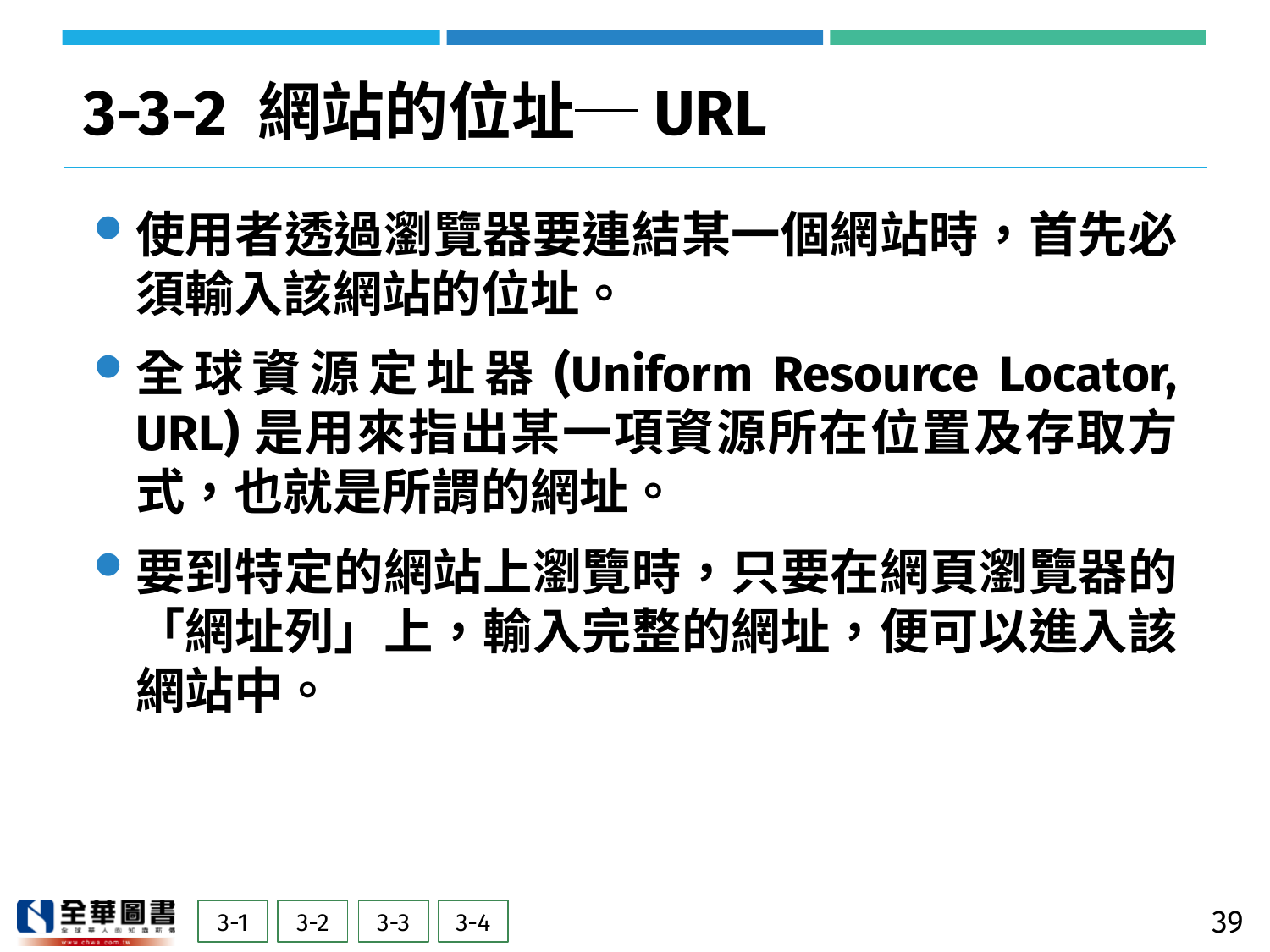

# 3-3-2 網站的位址─URL
使用者透過瀏覽器要連結某一個網站時，首先必須輸入該網站的位址。
全球資源定址器(Uniform Resource Locator, URL)是用來指出某一項資源所在位置及存取方式，也就是所謂的網址。
要到特定的網站上瀏覽時，只要在網頁瀏覽器的「網址列」上，輸入完整的網址，便可以進入該網站中。
39